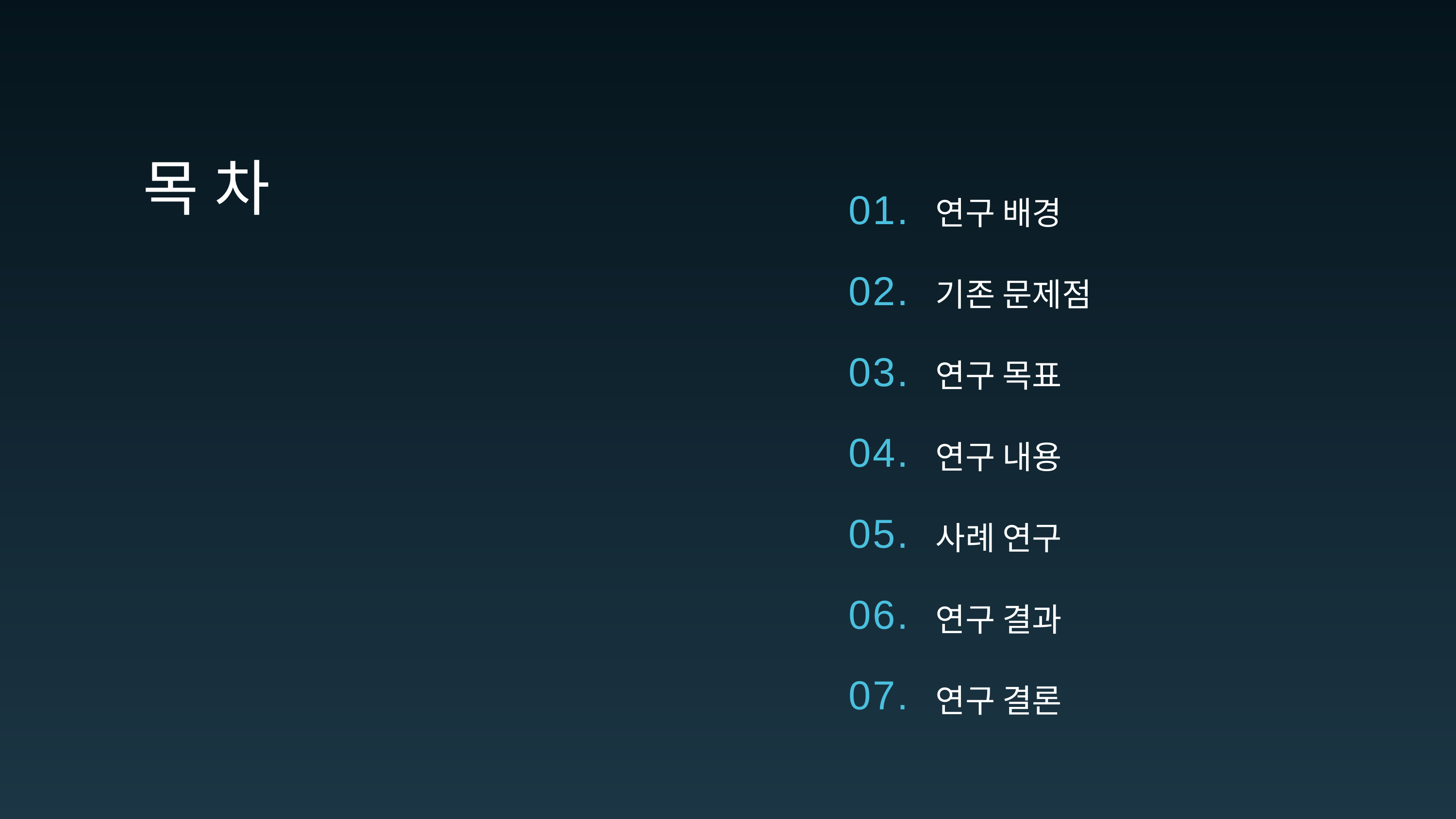

목 차
연구 배경
01.
02.
기존 문제점
03.
연구 목표
04.
연구 내용
05.
사례 연구
06.
연구 결과
07.
연구 결론